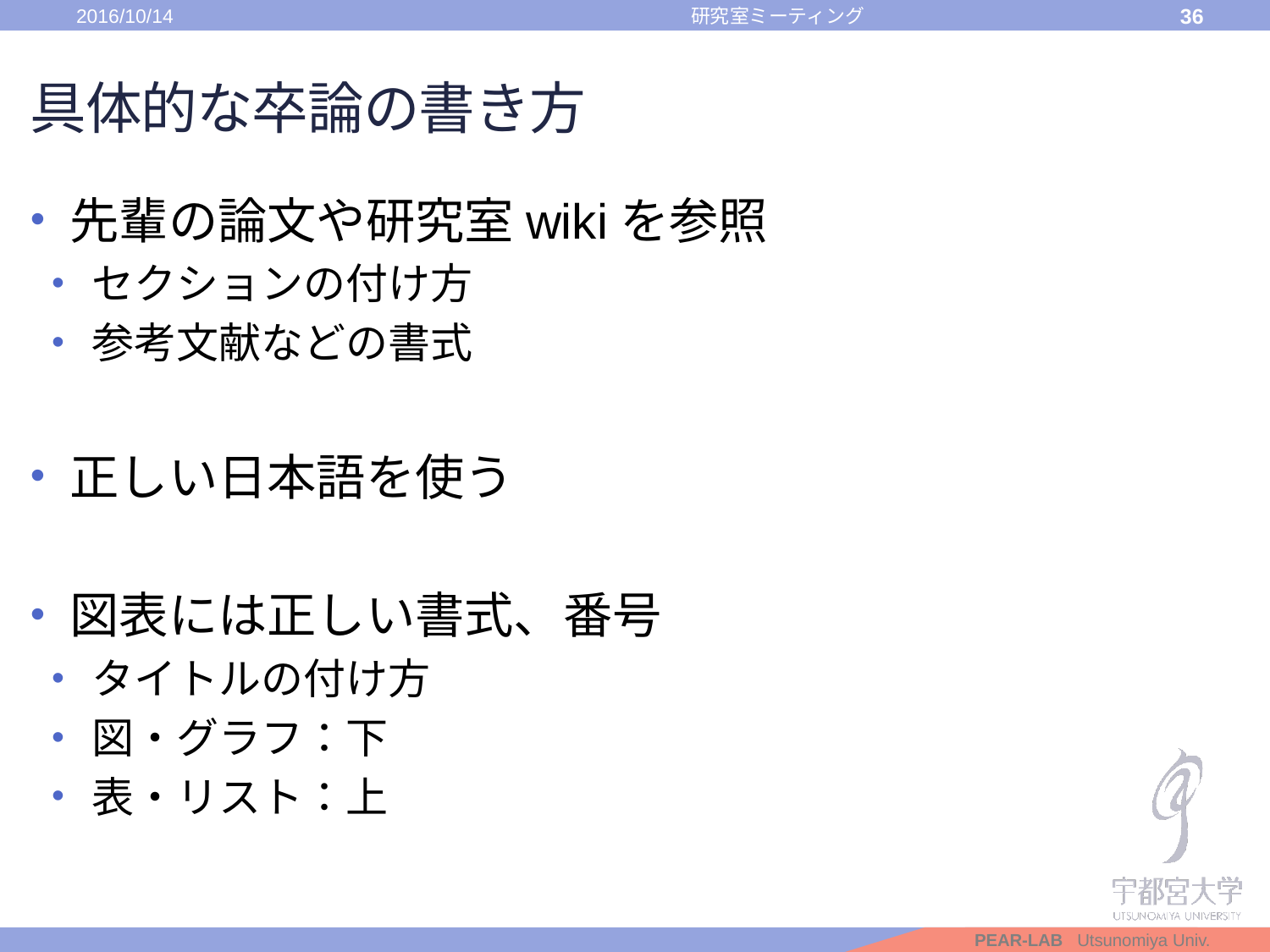

2016/10/14
36
研究室ミーティング
# 具体的な卒論の書き方
先輩の論文や研究室wikiを参照
セクションの付け方
参考文献などの書式

正しい日本語を使う

図表には正しい書式、番号
タイトルの付け方
図・グラフ：下
表・リスト：上